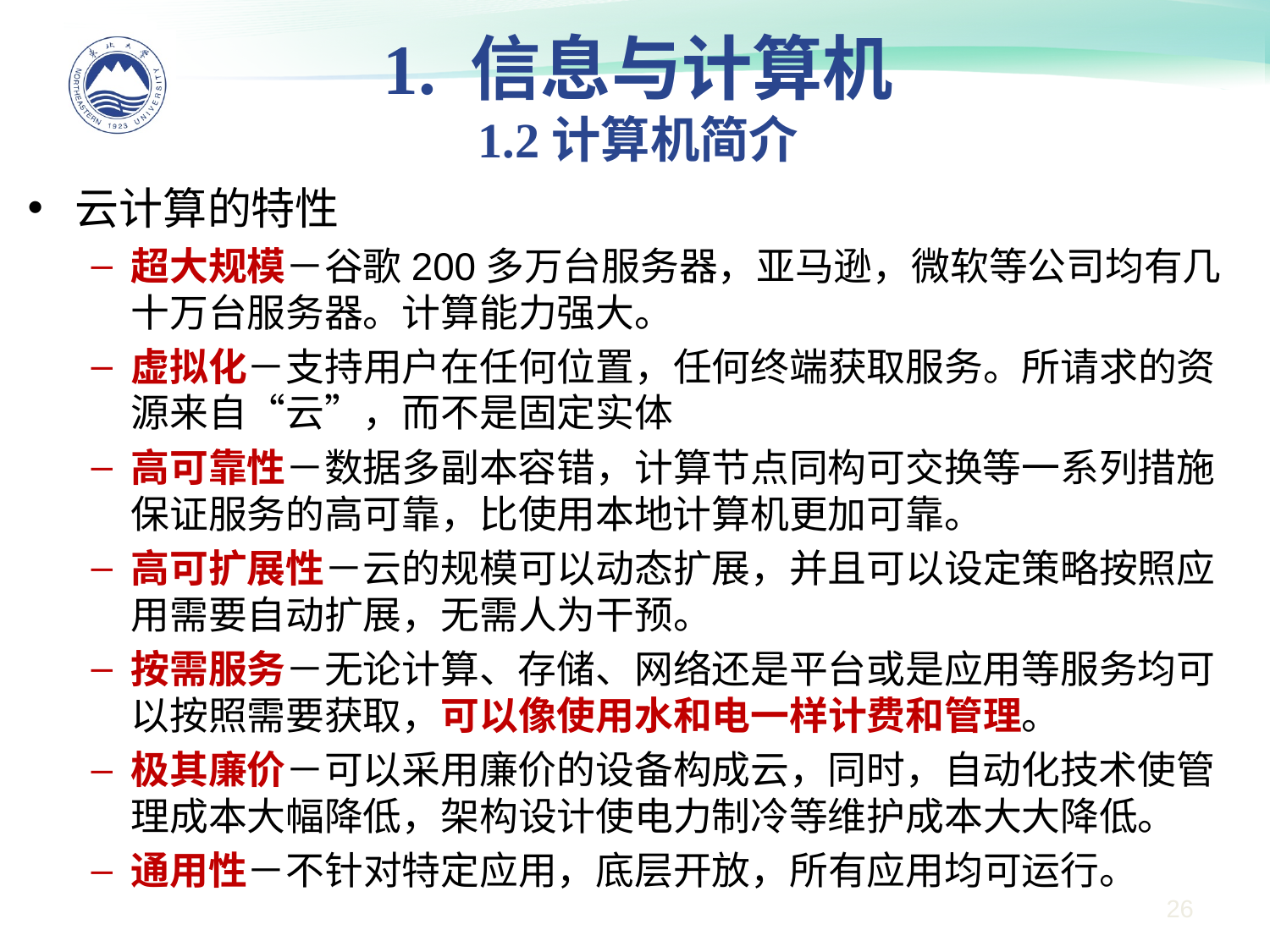

1. 信息与计算机
1.2计算机简介
云计算的特性
超大规模－谷歌200多万台服务器，亚马逊，微软等公司均有几十万台服务器。计算能力强大。
虚拟化－支持用户在任何位置，任何终端获取服务。所请求的资源来自“云”，而不是固定实体
高可靠性－数据多副本容错，计算节点同构可交换等一系列措施保证服务的高可靠，比使用本地计算机更加可靠。
高可扩展性－云的规模可以动态扩展，并且可以设定策略按照应用需要自动扩展，无需人为干预。
按需服务－无论计算、存储、网络还是平台或是应用等服务均可以按照需要获取，可以像使用水和电一样计费和管理。
极其廉价－可以采用廉价的设备构成云，同时，自动化技术使管理成本大幅降低，架构设计使电力制冷等维护成本大大降低。
通用性－不针对特定应用，底层开放，所有应用均可运行。

26